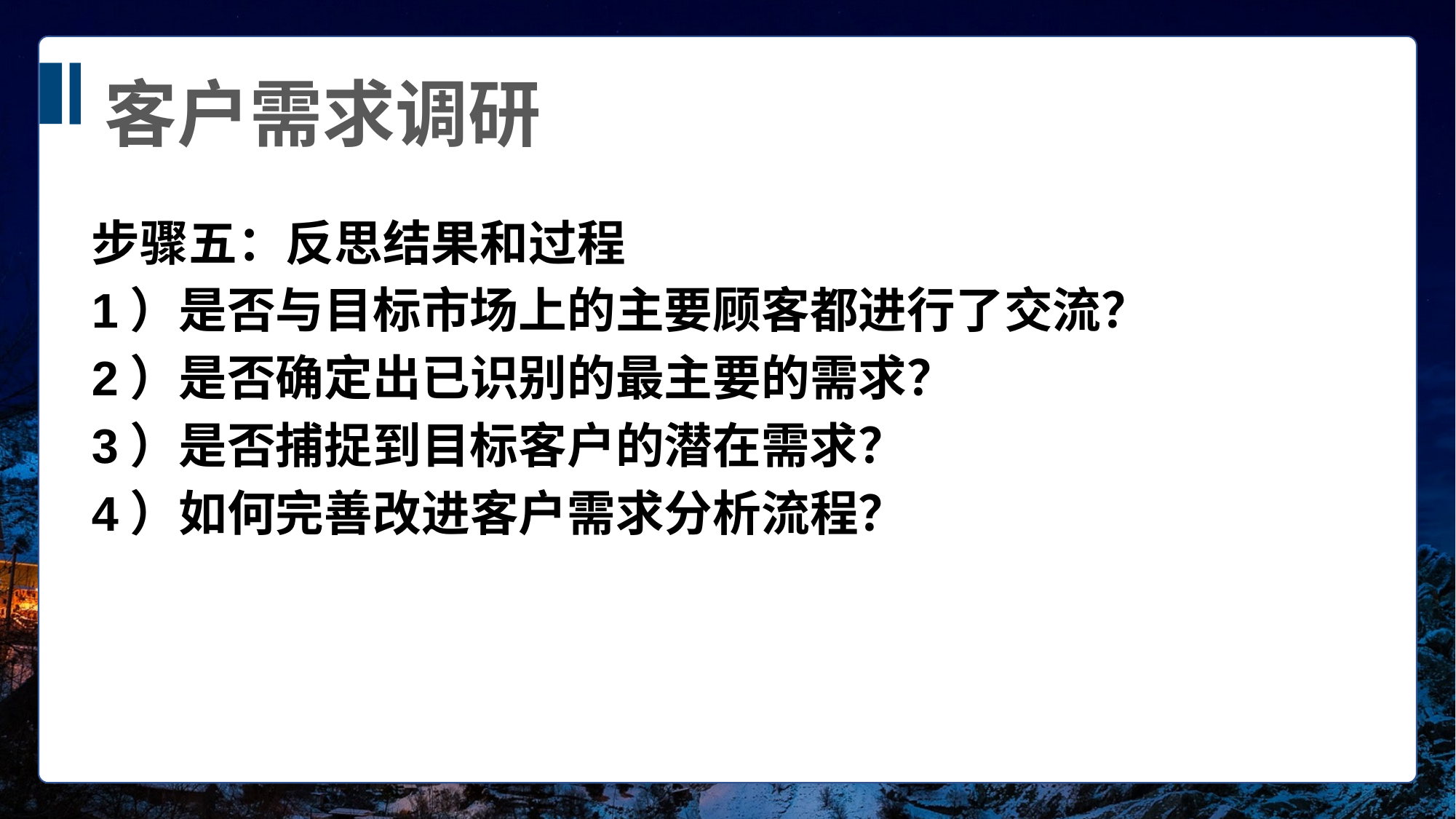

客户需求调研
步骤五：反思结果和过程
1）是否与目标市场上的主要顾客都进行了交流？
2）是否确定出已识别的最主要的需求？
3）是否捕捉到目标客户的潜在需求？
4）如何完善改进客户需求分析流程？